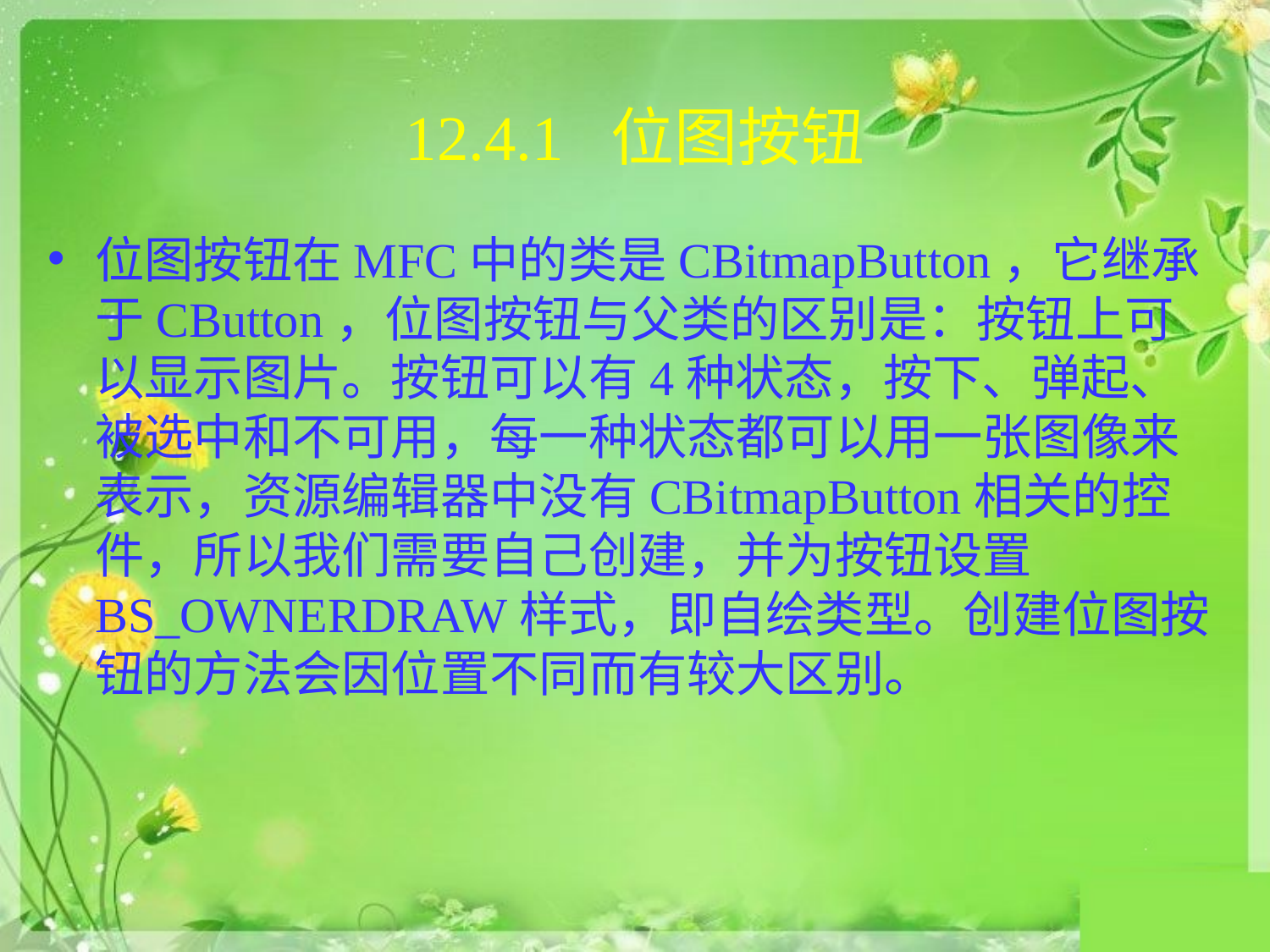

# 12.4.1  位图按钮
位图按钮在MFC中的类是CBitmapButton，它继承于CButton，位图按钮与父类的区别是：按钮上可以显示图片。按钮可以有4种状态，按下、弹起、被选中和不可用，每一种状态都可以用一张图像来表示，资源编辑器中没有CBitmapButton相关的控件，所以我们需要自己创建，并为按钮设置BS_OWNERDRAW样式，即自绘类型。创建位图按钮的方法会因位置不同而有较大区别。